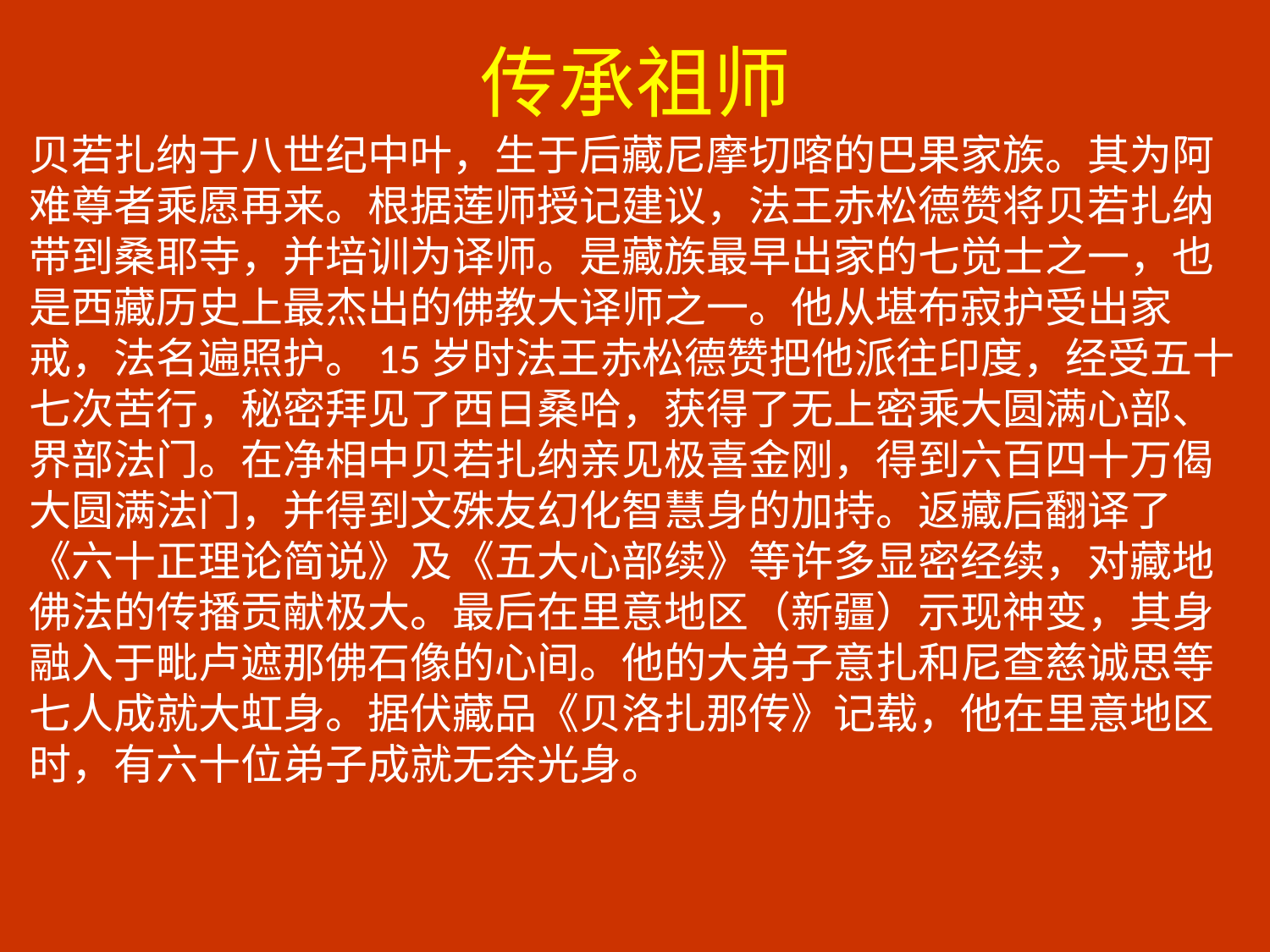

# 传承祖师
贝若扎纳于八世纪中叶，生于后藏尼摩切喀的巴果家族。其为阿难尊者乘愿再来。根据莲师授记建议，法王赤松德赞将贝若扎纳带到桑耶寺，并培训为译师。是藏族最早出家的七觉士之一，也是西藏历史上最杰出的佛教大译师之一。他从堪布寂护受出家戒，法名遍照护。15岁时法王赤松德赞把他派往印度，经受五十七次苦行，秘密拜见了西日桑哈，获得了无上密乘大圆满心部、界部法门。在净相中贝若扎纳亲见极喜金刚，得到六百四十万偈大圆满法门，并得到文殊友幻化智慧身的加持。返藏后翻译了《六十正理论简说》及《五大心部续》等许多显密经续，对藏地佛法的传播贡献极大。最后在里意地区（新疆）示现神变，其身融入于毗卢遮那佛石像的心间。他的大弟子意扎和尼查慈诚思等七人成就大虹身。据伏藏品《贝洛扎那传》记载，他在里意地区时，有六十位弟子成就无余光身。